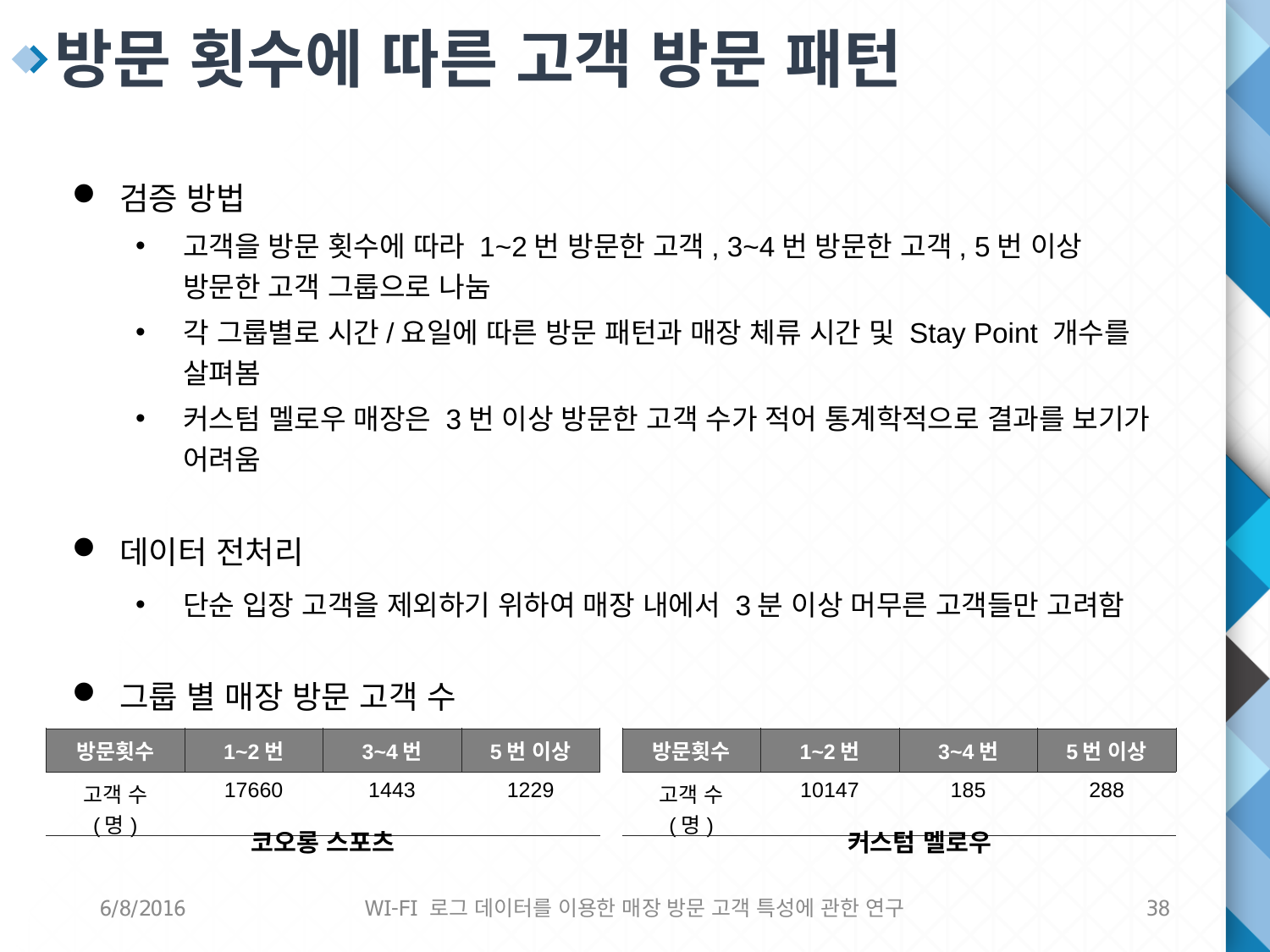

방문 횟수에 따른 고객 방문 패턴

검증 방법
고객을 방문 횟수에 따라 1~2번 방문한 고객, 3~4번 방문한 고객, 5번 이상 방문한 고객 그룹으로 나눔
각 그룹별로 시간/요일에 따른 방문 패턴과 매장 체류 시간 및 Stay Point 개수를 살펴봄
커스텀 멜로우 매장은 3번 이상 방문한 고객 수가 적어 통계학적으로 결과를 보기가 어려움

데이터 전처리
단순 입장 고객을 제외하기 위하여 매장 내에서 3분 이상 머무른 고객들만 고려함

그룹 별 매장 방문 고객 수
| 방문횟수 | 1~2번 | 3~4번 | 5번 이상 |
| --- | --- | --- | --- |
| 고객 수 (명) | 17660 | 1443 | 1229 |
| 방문횟수 | 1~2번 | 3~4번 | 5번 이상 |
| --- | --- | --- | --- |
| 고객 수 (명) | 10147 | 185 | 288 |
커스텀 멜로우
코오롱 스포츠
6/8/2016
WI-FI 로그 데이터를 이용한 매장 방문 고객 특성에 관한 연구
38